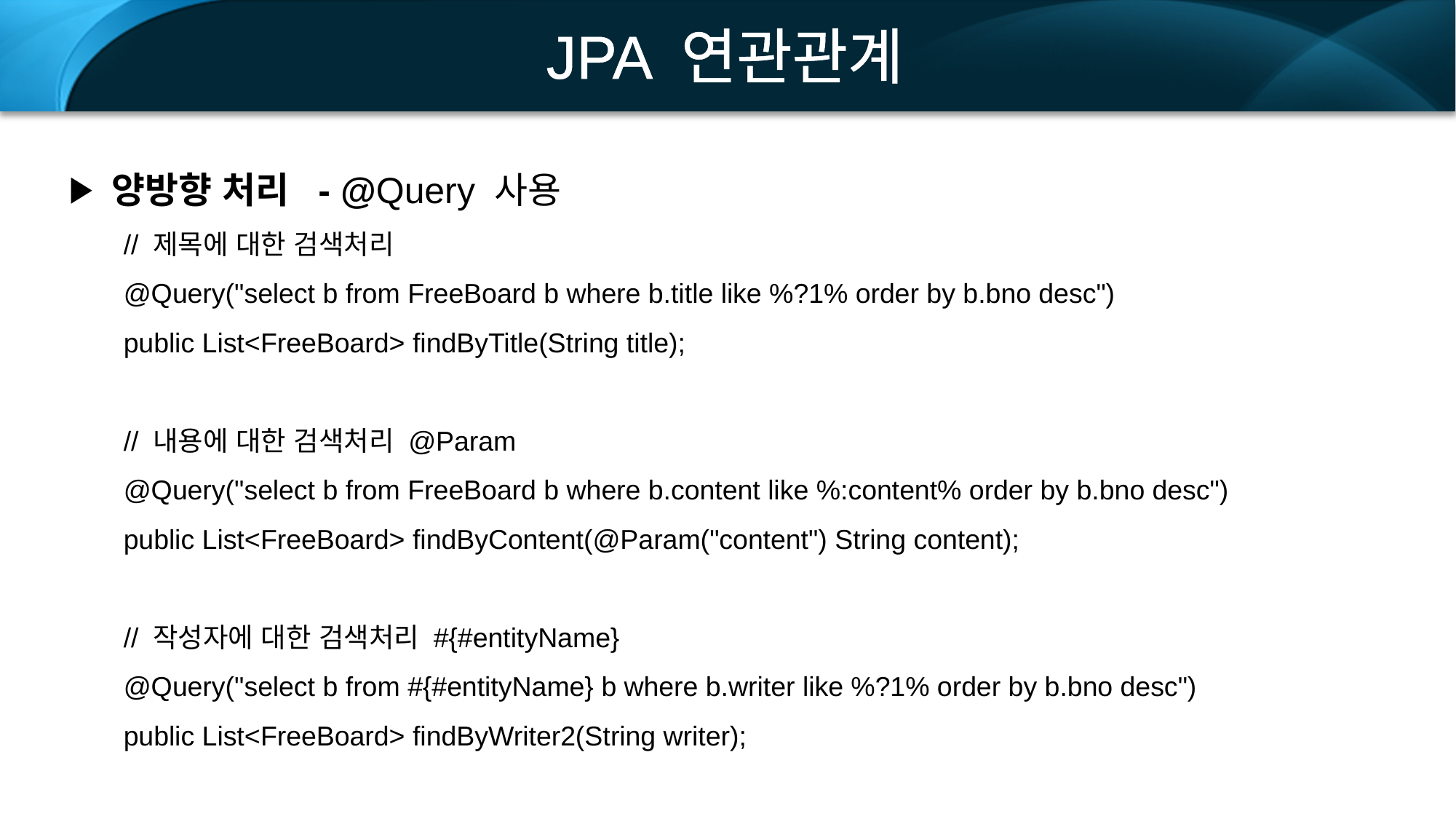

JPA 연관관계
양방향 처리  - @Query 사용
// 제목에 대한 검색처리
@Query("select b from FreeBoard b where b.title like %?1% order by b.bno desc")
public List<FreeBoard> findByTitle(String title);

// 내용에 대한 검색처리 @Param
@Query("select b from FreeBoard b where b.content like %:content% order by b.bno desc")
public List<FreeBoard> findByContent(@Param("content") String content);

// 작성자에 대한 검색처리 #{#entityName}
@Query("select b from #{#entityName} b where b.writer like %?1% order by b.bno desc")
public List<FreeBoard> findByWriter2(String writer);